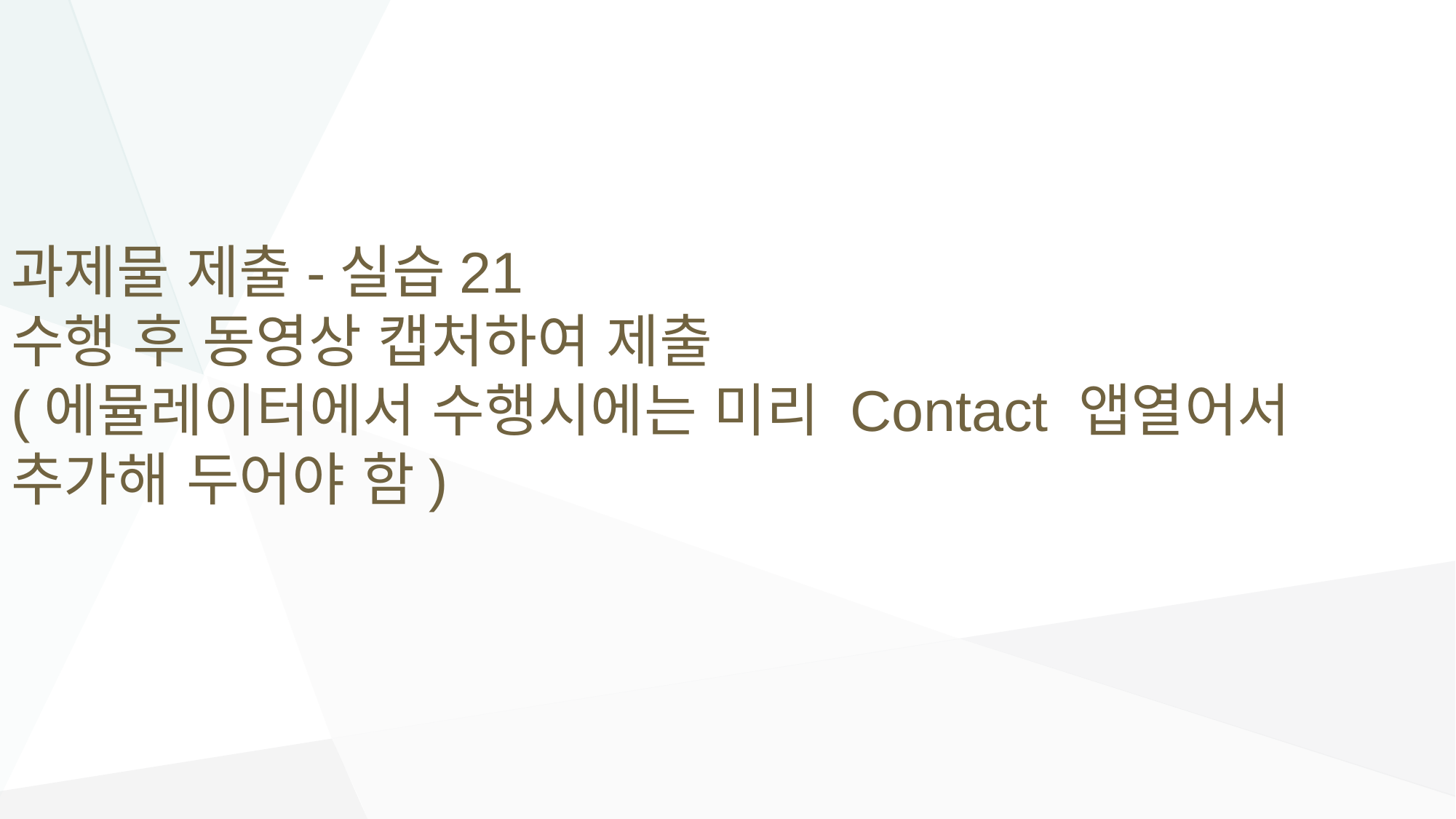

# 과제물 제출-실습21 수행 후 동영상 캡처하여 제출 (에뮬레이터에서 수행시에는 미리 Contact 앱열어서 추가해 두어야 함)